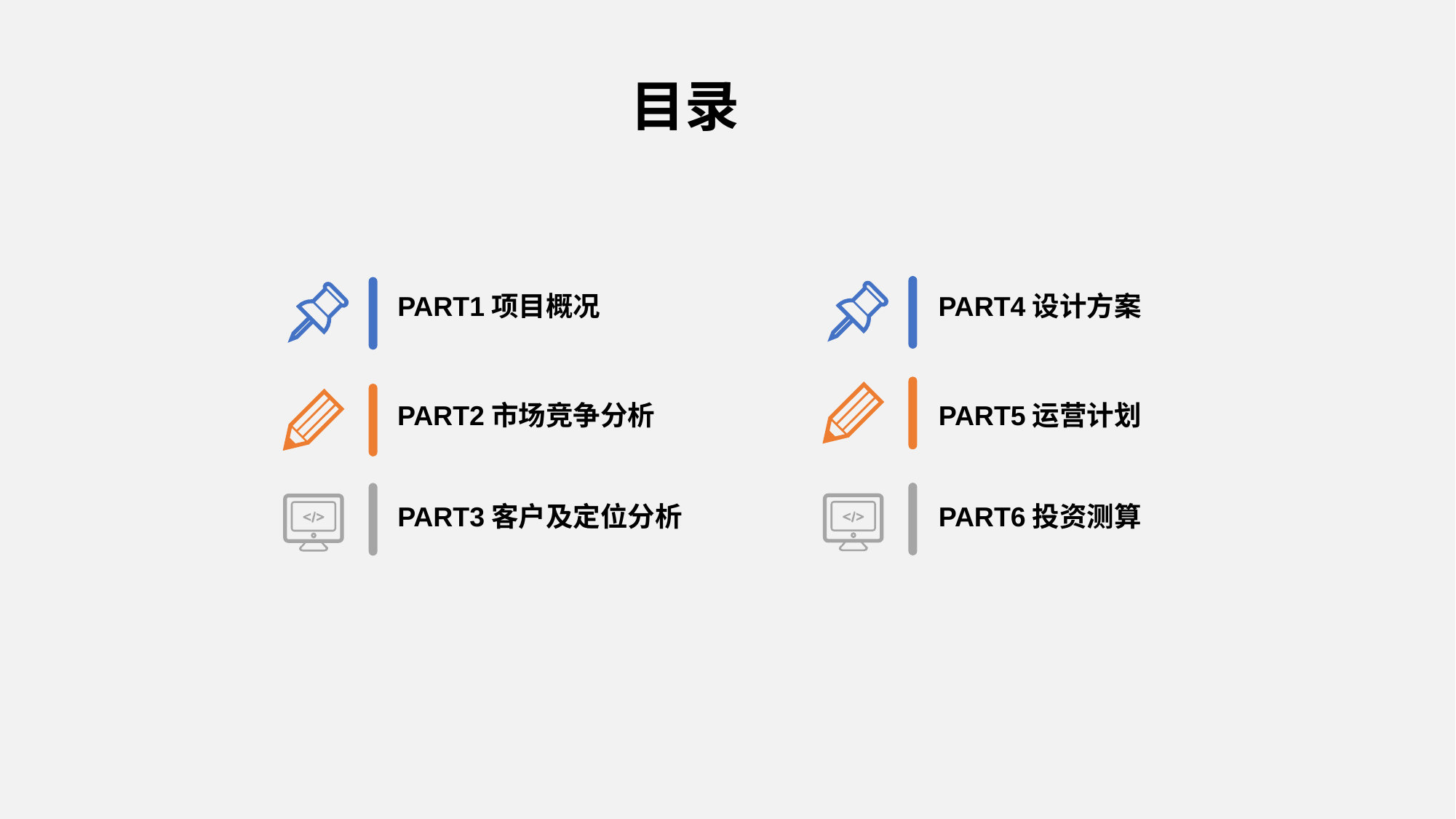

目录

PART1项目概况
PART4设计方案

PART2市场竞争分析
PART5运营计划

PART3客户及定位分析
PART6投资测算